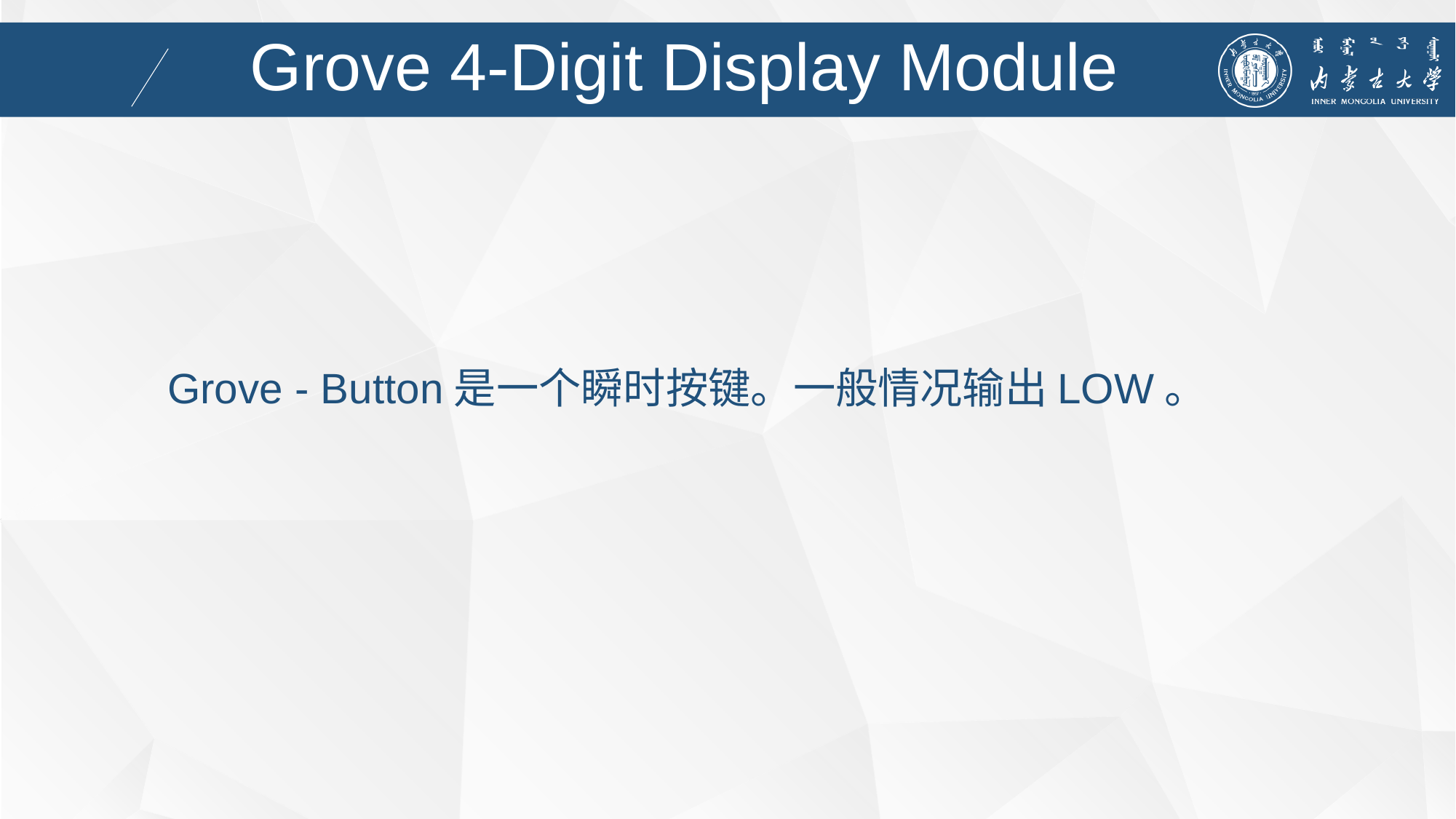

Grove 4-Digit Display Module
Grove - Button是一个瞬时按键。一般情况输出LOW。